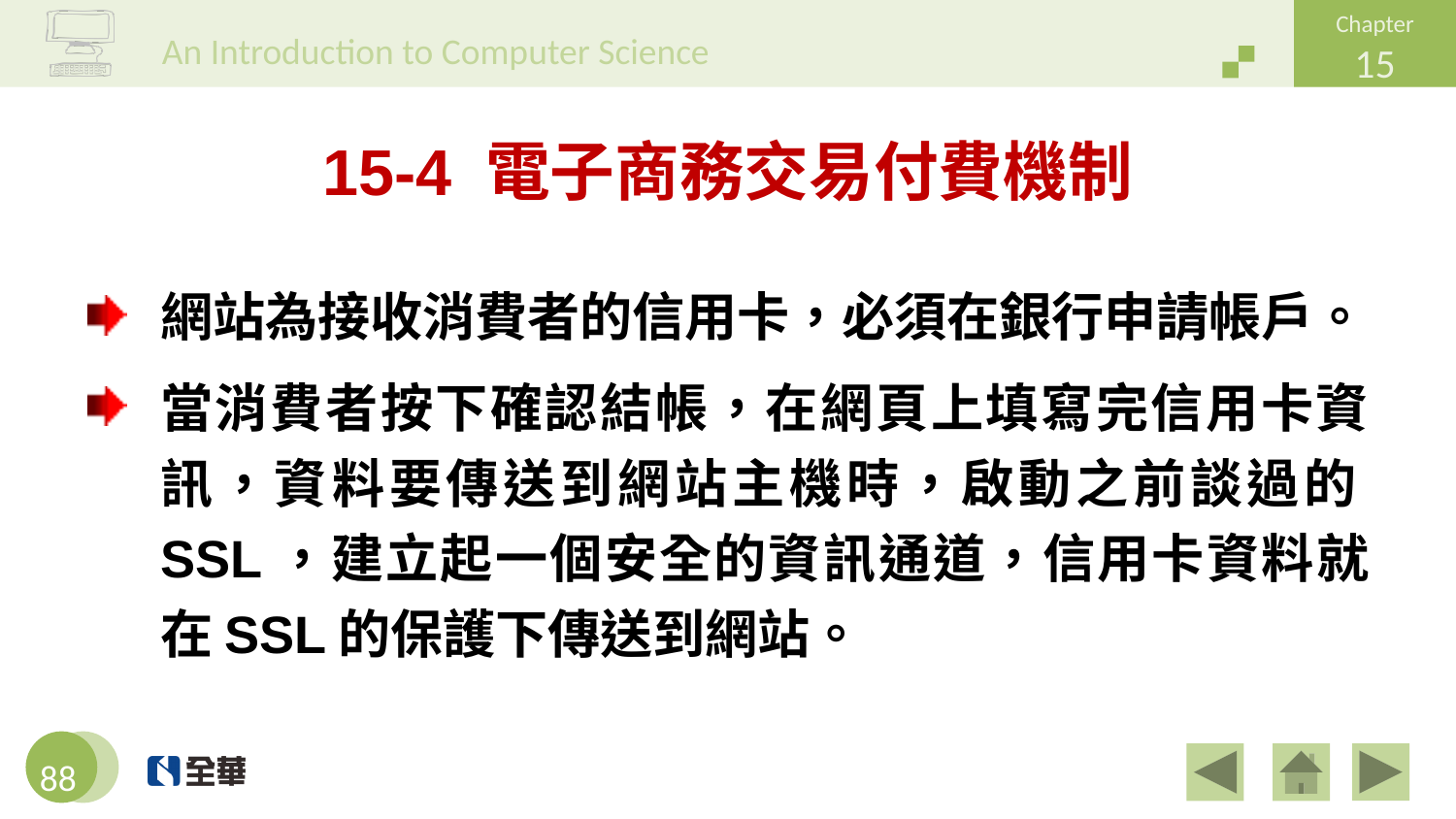

# 15-4 電子商務交易付費機制
網站為接收消費者的信用卡，必須在銀行申請帳戶。
當消費者按下確認結帳，在網頁上填寫完信用卡資訊，資料要傳送到網站主機時，啟動之前談過的SSL，建立起一個安全的資訊通道，信用卡資料就在SSL的保護下傳送到網站。